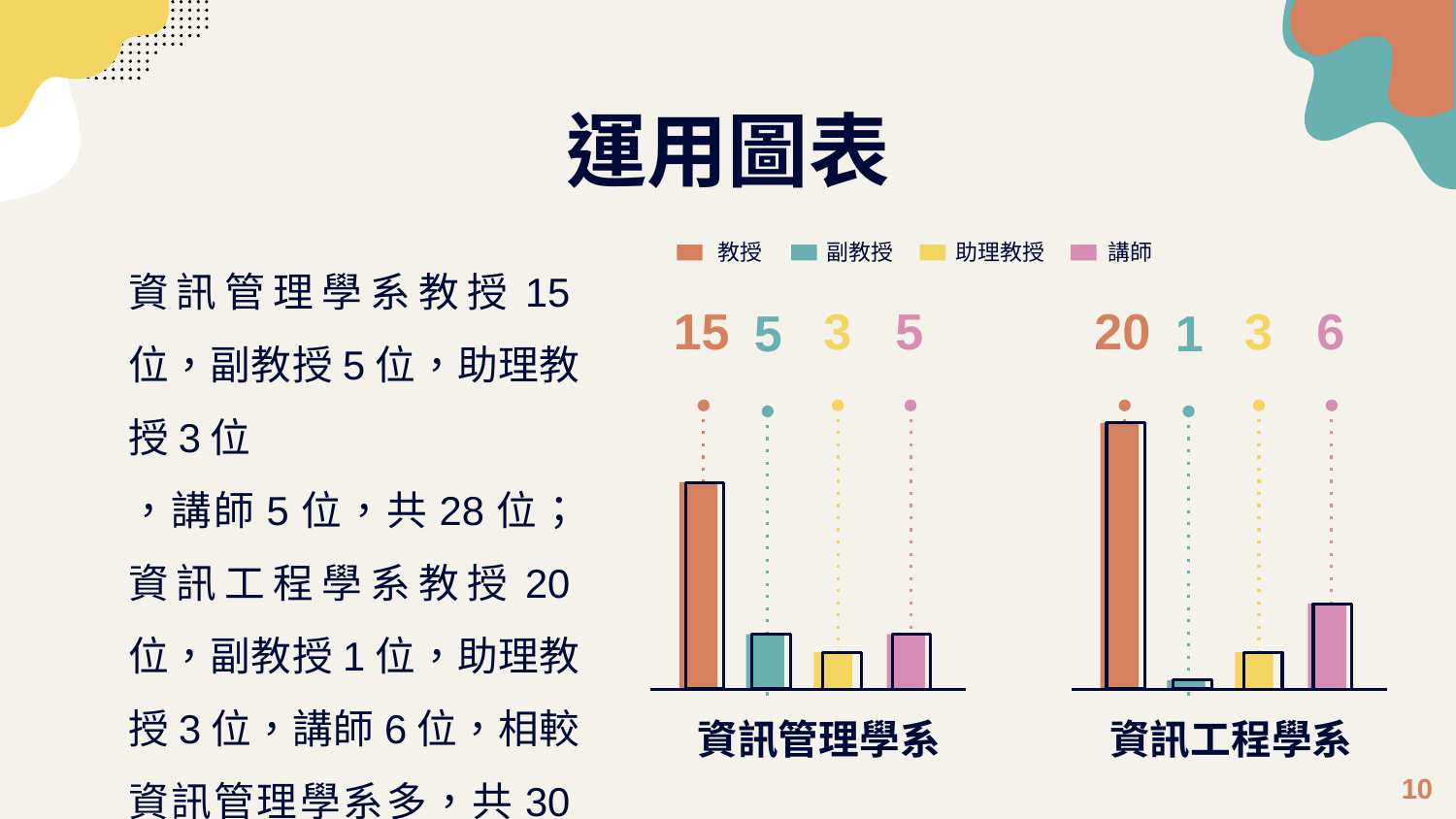

# 運用圖表
教授
副教授
助理教授
講師
資訊管理學系教授15位，副教授5位，助理教授3位
，講師5位，共28位；資訊工程學系教授20位，副教授1位，助理教授3位，講師6位，相較資訊管理學系多，共30位。

15
20
3
3
5
6
5
1

資訊管理學系
資訊工程學系
10